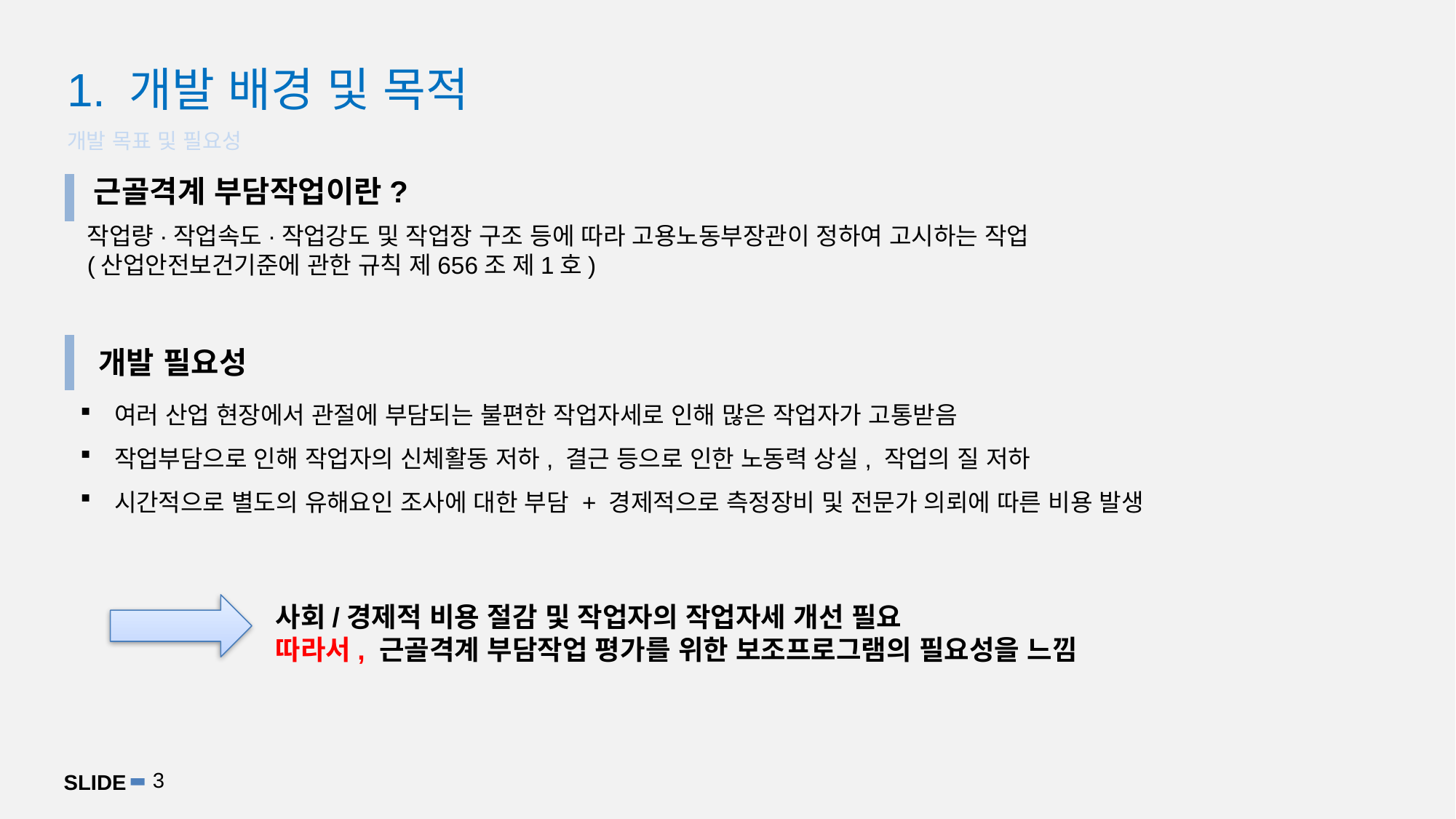

# 1. 개발 배경 및 목적
개발 목표 및 필요성
근골격계 부담작업이란?
작업량·작업속도·작업강도 및 작업장 구조 등에 따라 고용노동부장관이 정하여 고시하는 작업
(산업안전보건기준에 관한 규칙 제656조 제1호)

개발 필요성
여러 산업 현장에서 관절에 부담되는 불편한 작업자세로 인해 많은 작업자가 고통받음
작업부담으로 인해 작업자의 신체활동 저하, 결근 등으로 인한 노동력 상실, 작업의 질 저하
시간적으로 별도의 유해요인 조사에 대한 부담 + 경제적으로 측정장비 및 전문가 의뢰에 따른 비용 발생

사회/경제적 비용 절감 및 작업자의 작업자세 개선 필요
따라서, 근골격계 부담작업 평가를 위한 보조프로그램의 필요성을 느낌